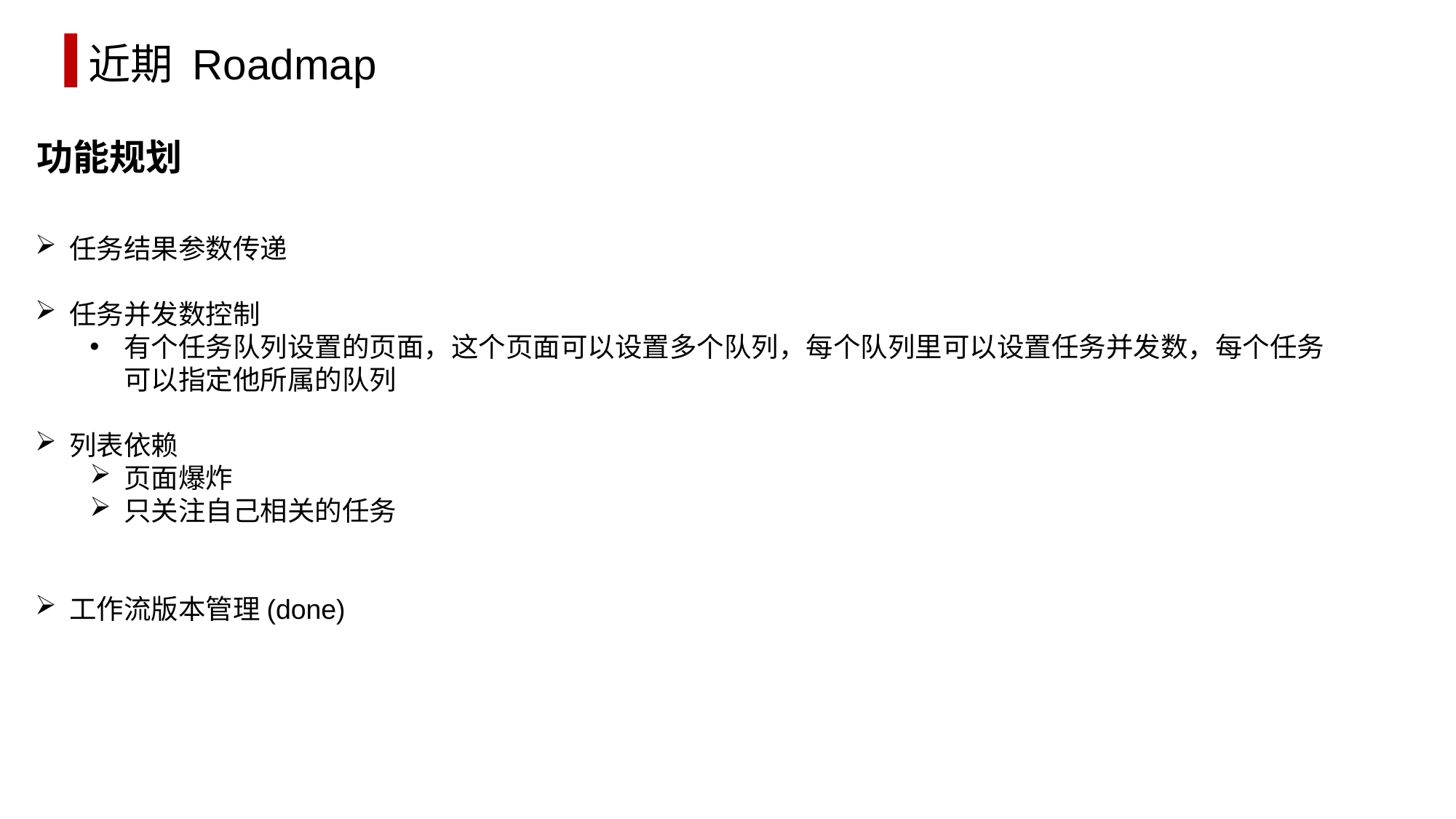

近期 Roadmap
功能规划
任务结果参数传递

任务并发数控制
有个任务队列设置的页面，这个页面可以设置多个队列，每个队列里可以设置任务并发数，每个任务可以指定他所属的队列

列表依赖
页面爆炸
只关注自己相关的任务

工作流版本管理(done)